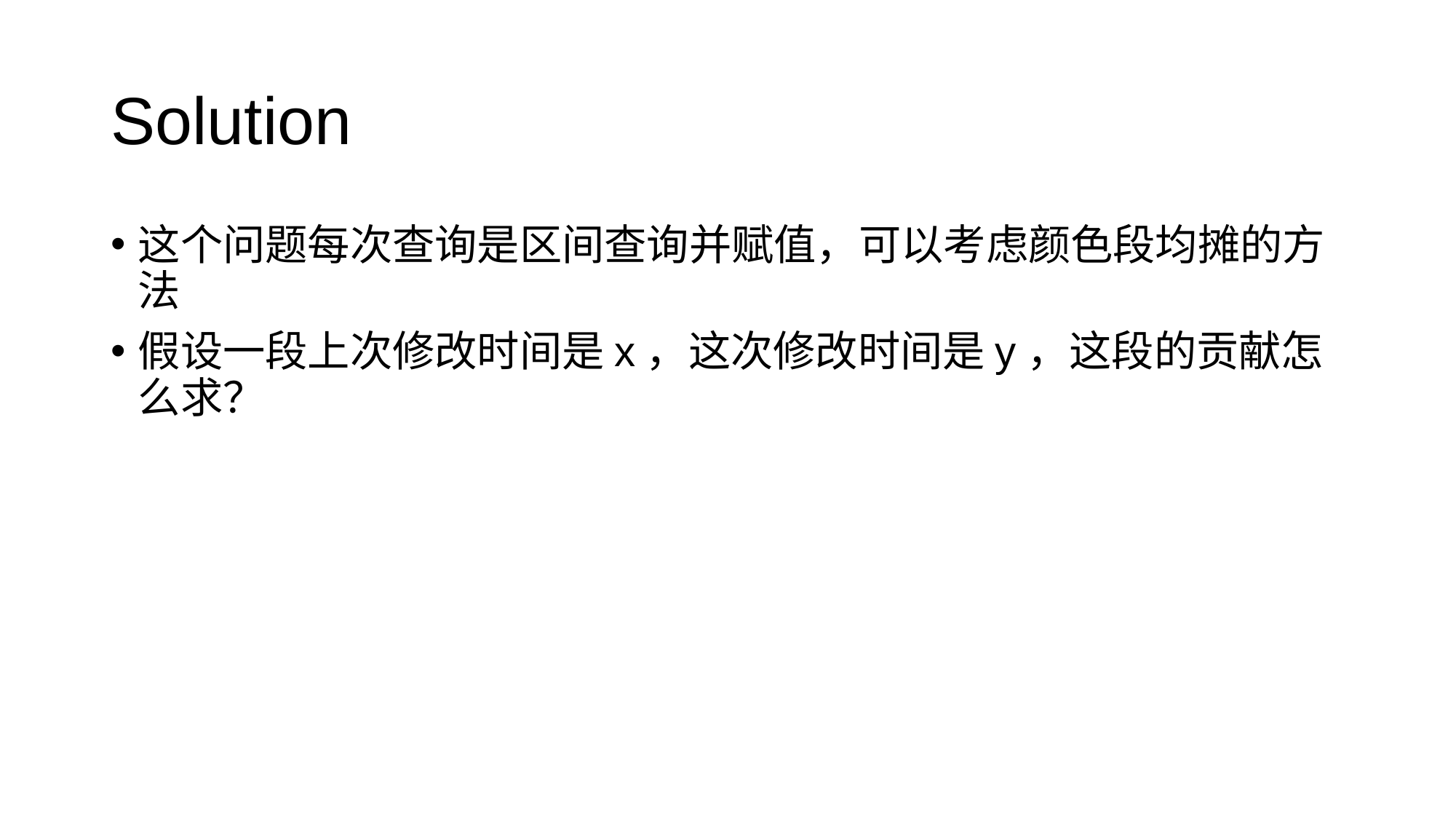

# Solution
这个问题每次查询是区间查询并赋值，可以考虑颜色段均摊的方法
假设一段上次修改时间是x，这次修改时间是y，这段的贡献怎么求？